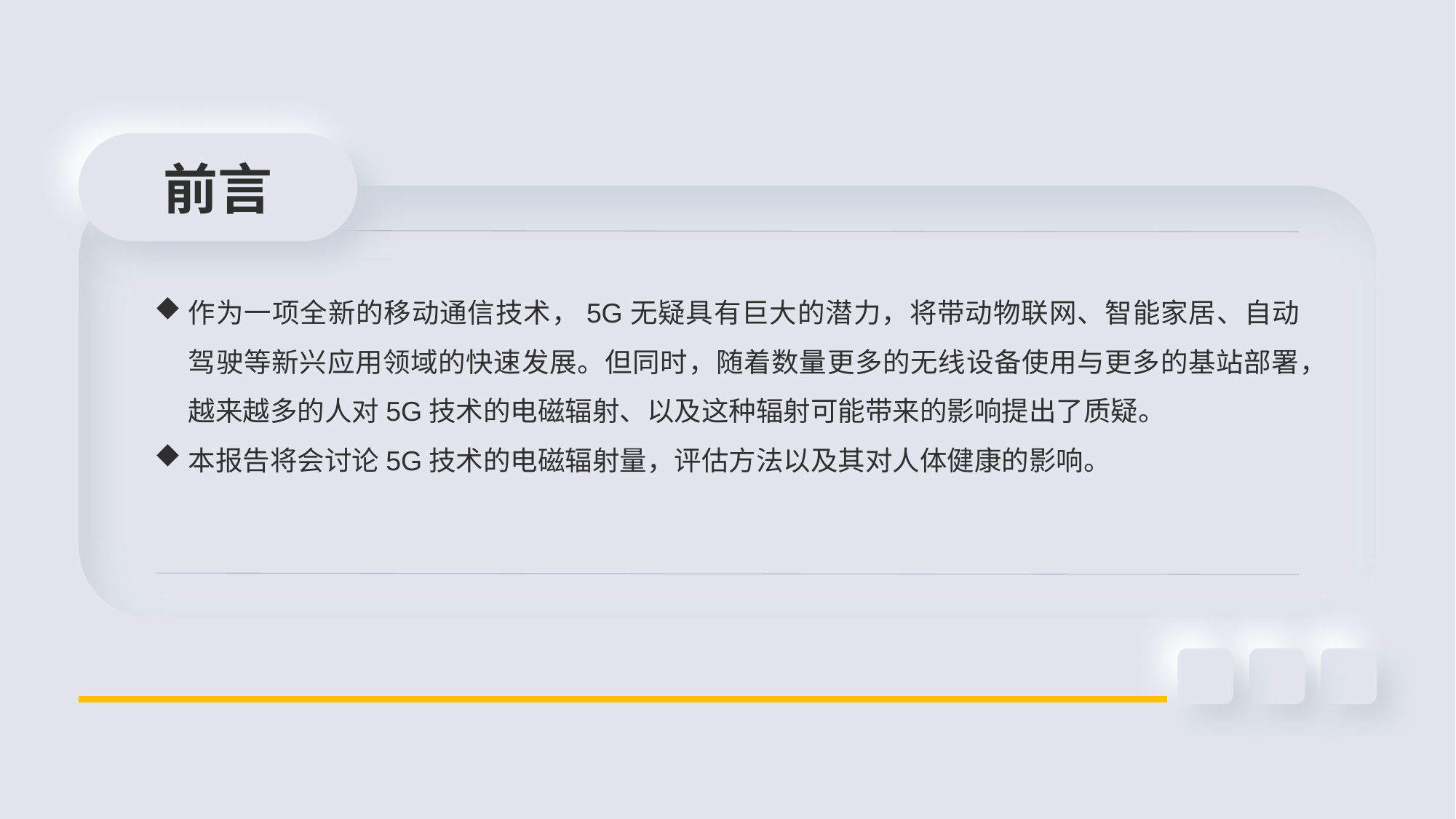

前言

作为一项全新的移动通信技术，5G无疑具有巨大的潜力，将带动物联网、智能家居、自动驾驶等新兴应用领域的快速发展。但同时，随着数量更多的无线设备使用与更多的基站部署，越来越多的人对5G技术的电磁辐射、以及这种辐射可能带来的影响提出了质疑。
本报告将会讨论5G技术的电磁辐射量，评估方法以及其对人体健康的影响。